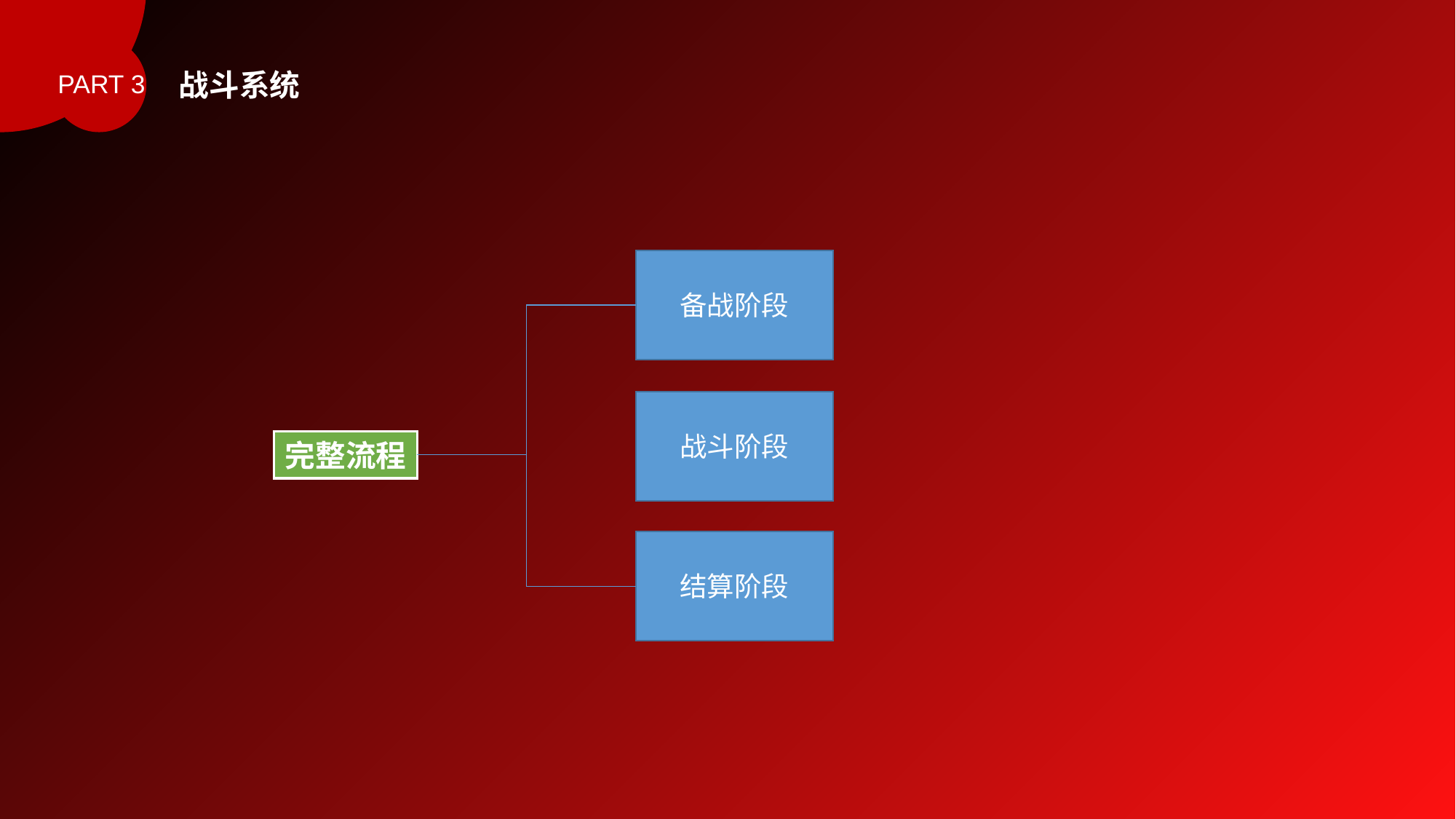

战斗系统
PART 3
备战阶段
战斗阶段
完整流
完整流程
结算阶段